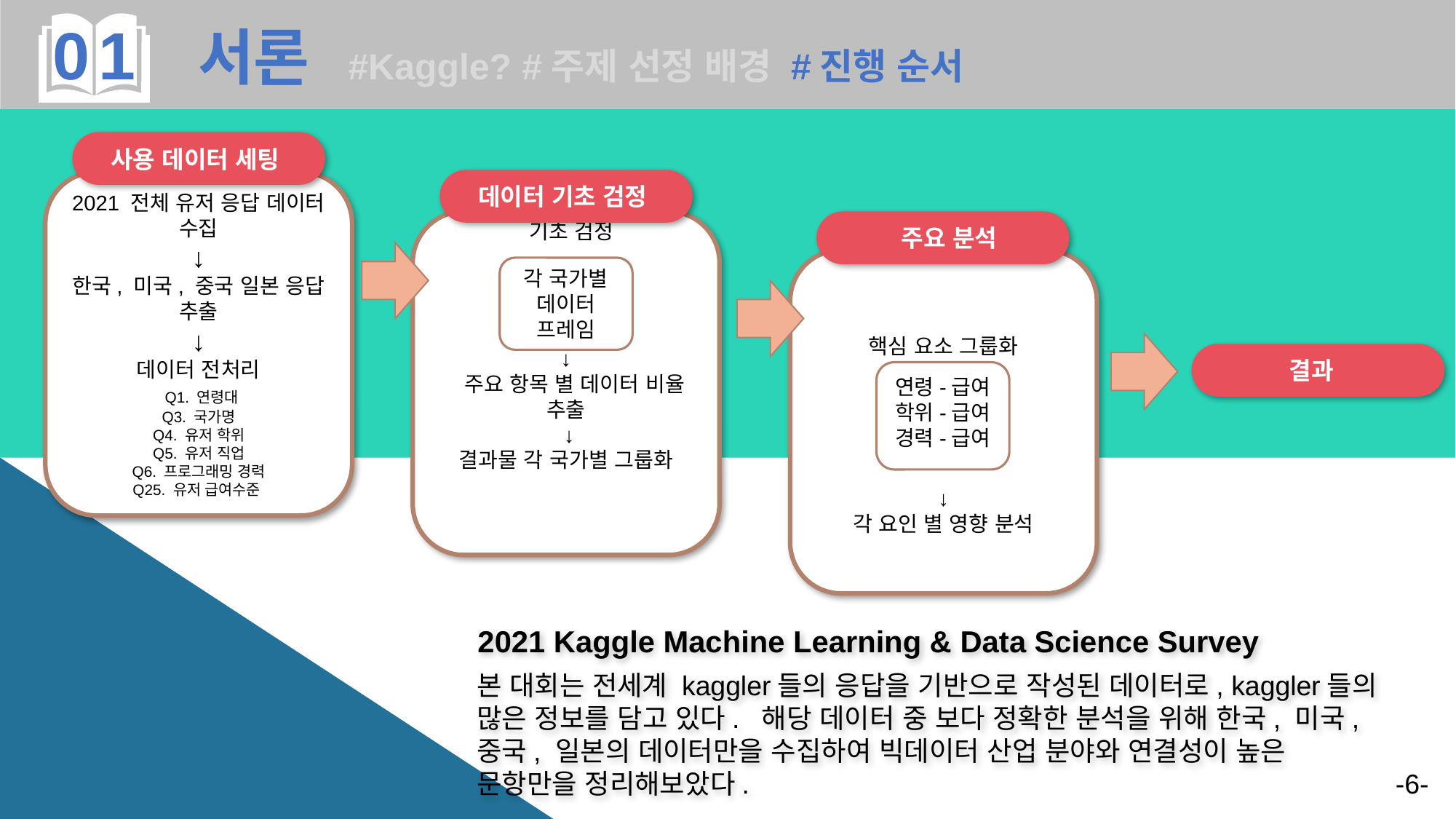

01  서론  #Kaggle? #주제 선정 배경 #진행 순서

K

사용 데이터 세팅
데이터 기초 검정
2021 전체 유저 응답 데이터 수집
↓
한국, 미국, 중국 일본 응답 추출
↓
데이터 전처리
 Q1. 연령대
Q3. 국가명
Q4. 유저 학위
Q5. 유저 직업
Q6. 프로그래밍 경력
Q25. 유저 급여수준
 기초 검정

↓
  주요 항목 별 데이터 비율 추출
 ↓
결과물 각 국가별 그룹화

 주요 분석

핵심 요소 그룹화

↓
각 요인 별 영향 분석
각 국가별 데이터 프레임

결과

연령-급여
학위-급여
경력-급여

2021 Kaggle Machine Learning & Data Science Survey
본 대회는 전세계 kaggler들의 응답을 기반으로 작성된 데이터로, kaggler들의 많은 정보를 담고 있다.  해당 데이터 중 보다 정확한 분석을 위해 한국, 미국, 중국, 일본의 데이터만을 수집하여 빅데이터 산업 분야와 연결성이 높은 문항만을 정리해보았다.
-6-